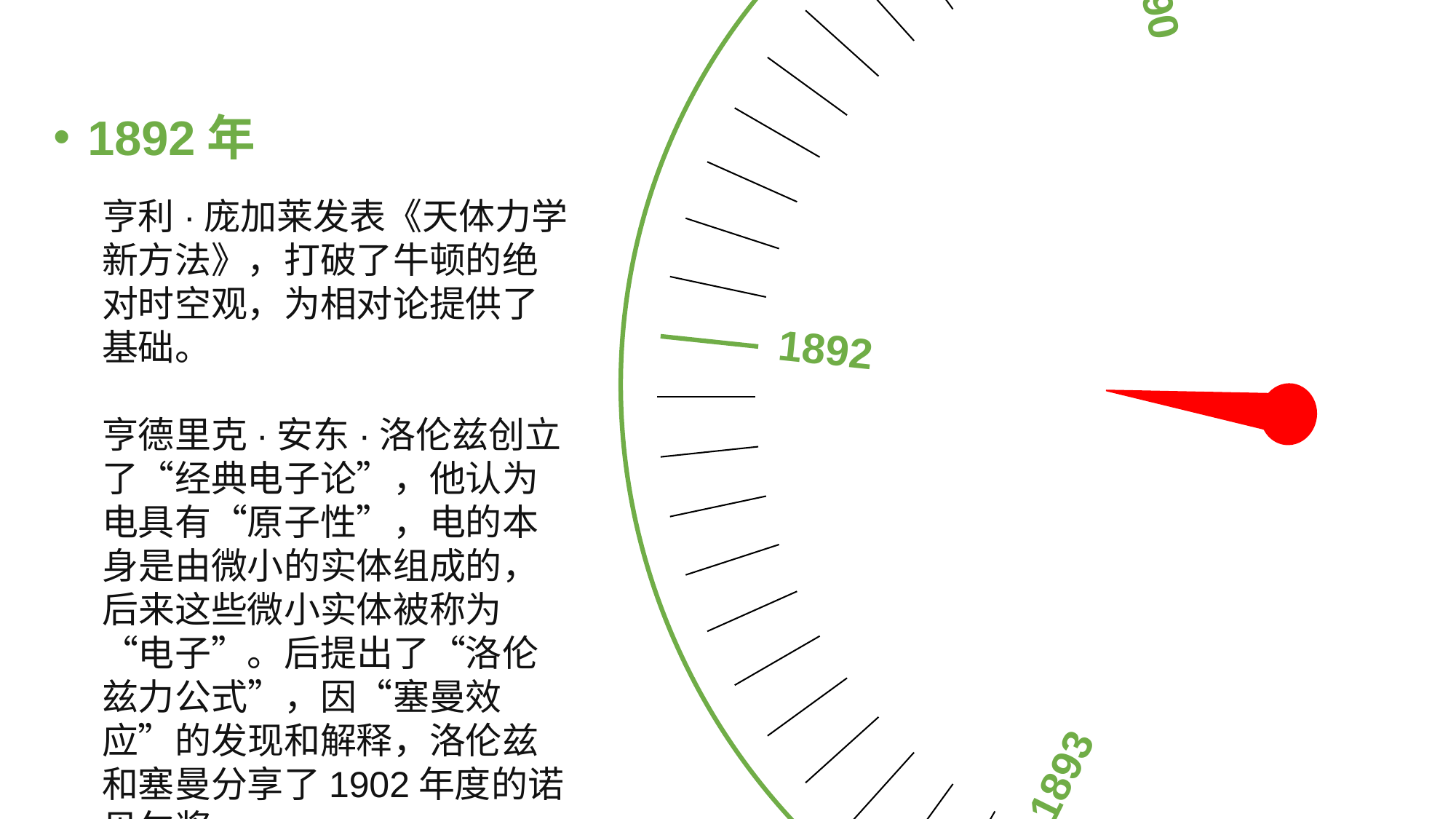

1890
1889
1892
1888
1893
1892年
亨利·庞加莱发表《天体力学新方法》，打破了牛顿的绝对时空观，为相对论提供了基础。

亨德里克·安东·洛伦兹创立了“经典电子论”，他认为电具有“原子性”，电的本身是由微小的实体组成的，后来这些微小实体被称为“电子”。后提出了“洛伦兹力公式”，因“塞曼效应”的发现和解释，洛伦兹和塞曼分享了1902年度的诺贝尔奖。